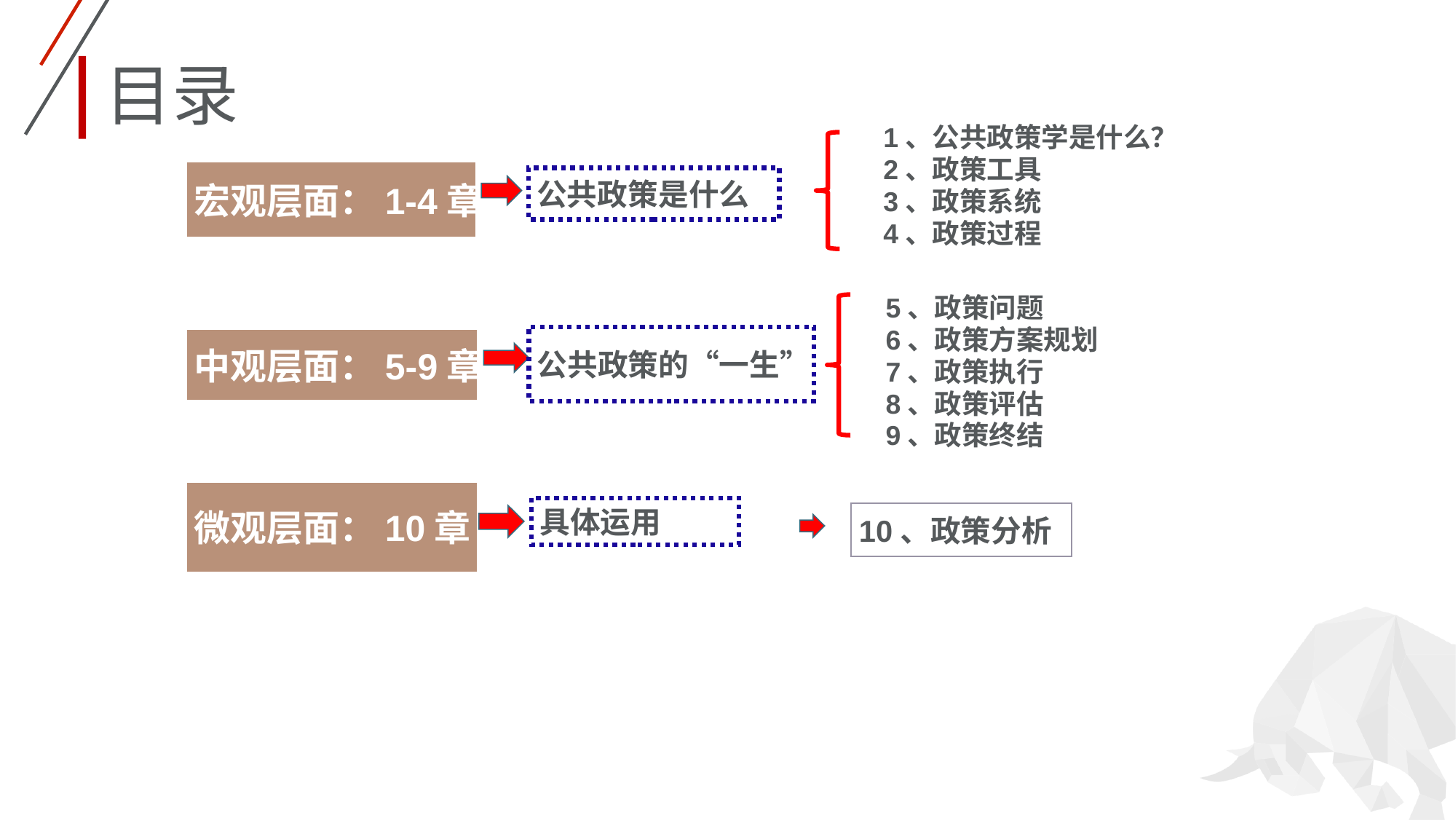

目录

1、公共政策学是什么？
2、政策工具
3、政策系统
4、政策过程

宏观层面：1-4章
公共政策是什么

5、政策问题
6、政策方案规划
7、政策执行
8、政策评估
9、政策终结

公共政策的“一生”
中观层面：5-9章

微观层面：10章
具体运用
10、政策分析